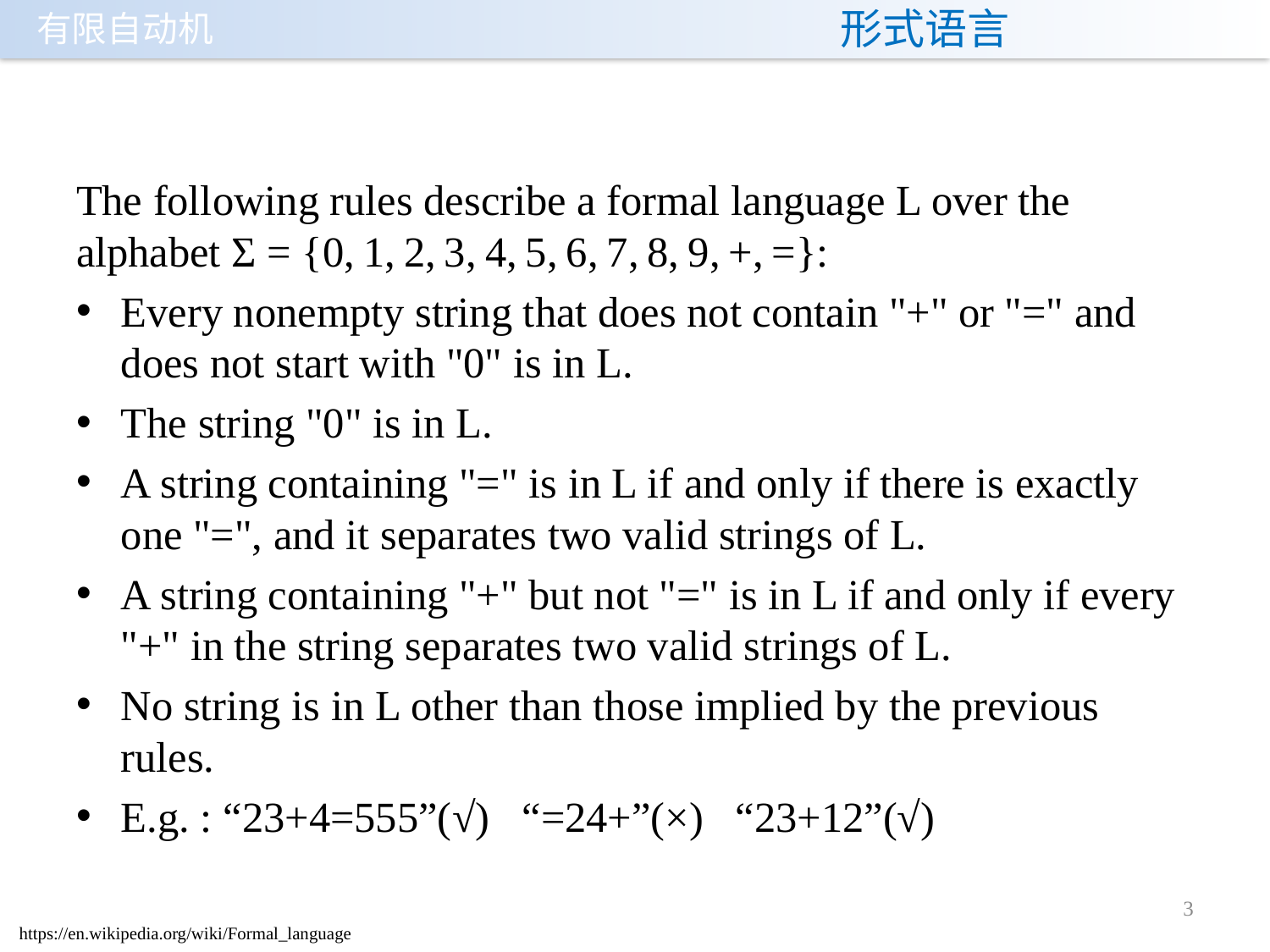

# 形式语言
The following rules describe a formal language L over the alphabet Σ = {0, 1, 2, 3, 4, 5, 6, 7, 8, 9, +, =}:
Every nonempty string that does not contain "+" or "=" and does not start with "0" is in L.
The string "0" is in L.
A string containing "=" is in L if and only if there is exactly one "=", and it separates two valid strings of L.
A string containing "+" but not "=" is in L if and only if every "+" in the string separates two valid strings of L.
No string is in L other than those implied by the previous rules.
E.g. : “23+4=555”(√)   “=24+”(×)   “23+12”(√)
3
https://en.wikipedia.org/wiki/Formal_language